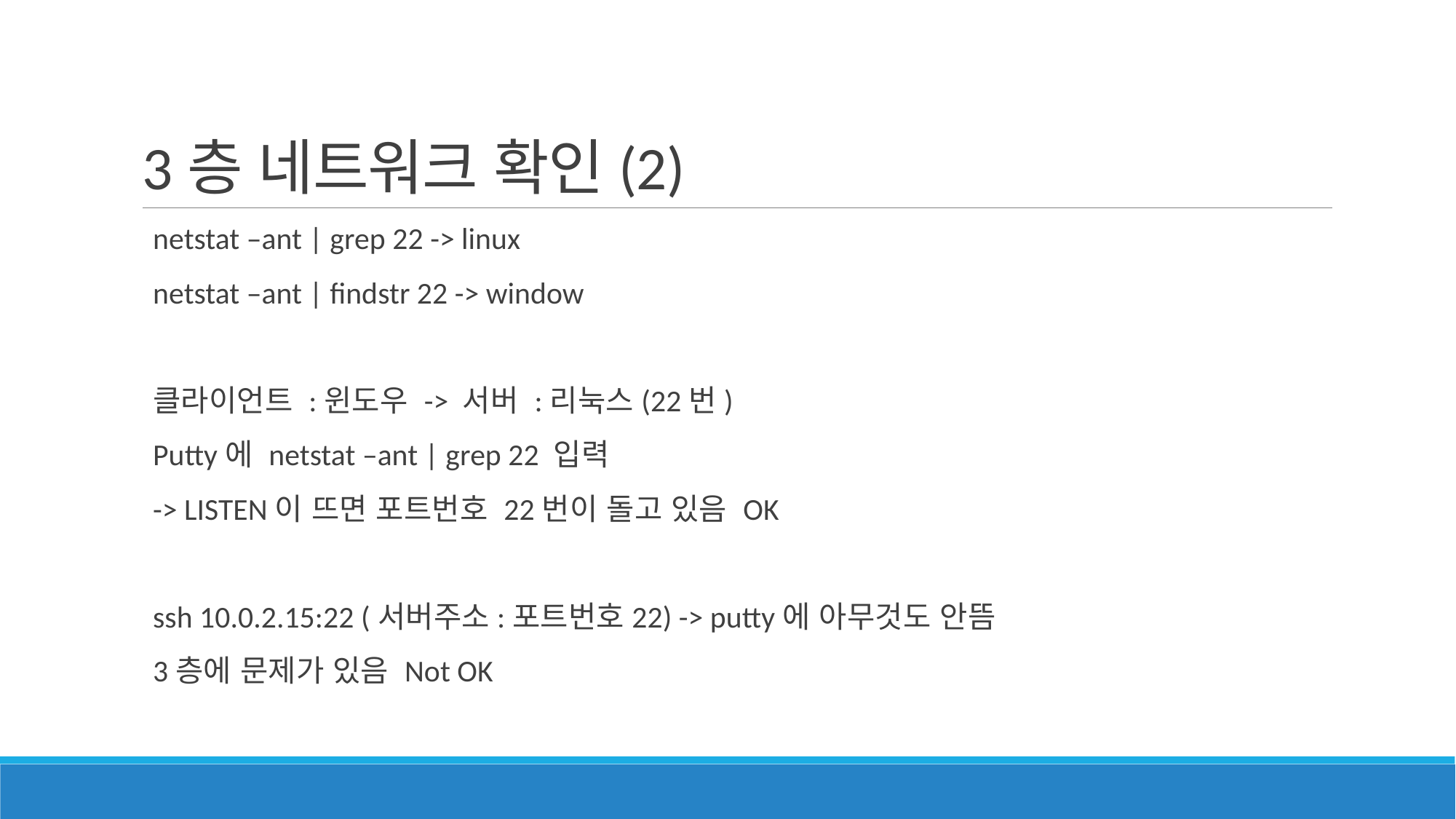

# 3층 네트워크 확인(2)
netstat –ant | grep 22 -> linux
netstat –ant | findstr 22 -> window

클라이언트 :윈도우 -> 서버 :리눅스(22번)
Putty에 netstat –ant | grep 22 입력
-> LISTEN이 뜨면 포트번호 22번이 돌고 있음 OK

ssh 10.0.2.15:22 (서버주소:포트번호22) -> putty에 아무것도 안뜸
3층에 문제가 있음 Not OK